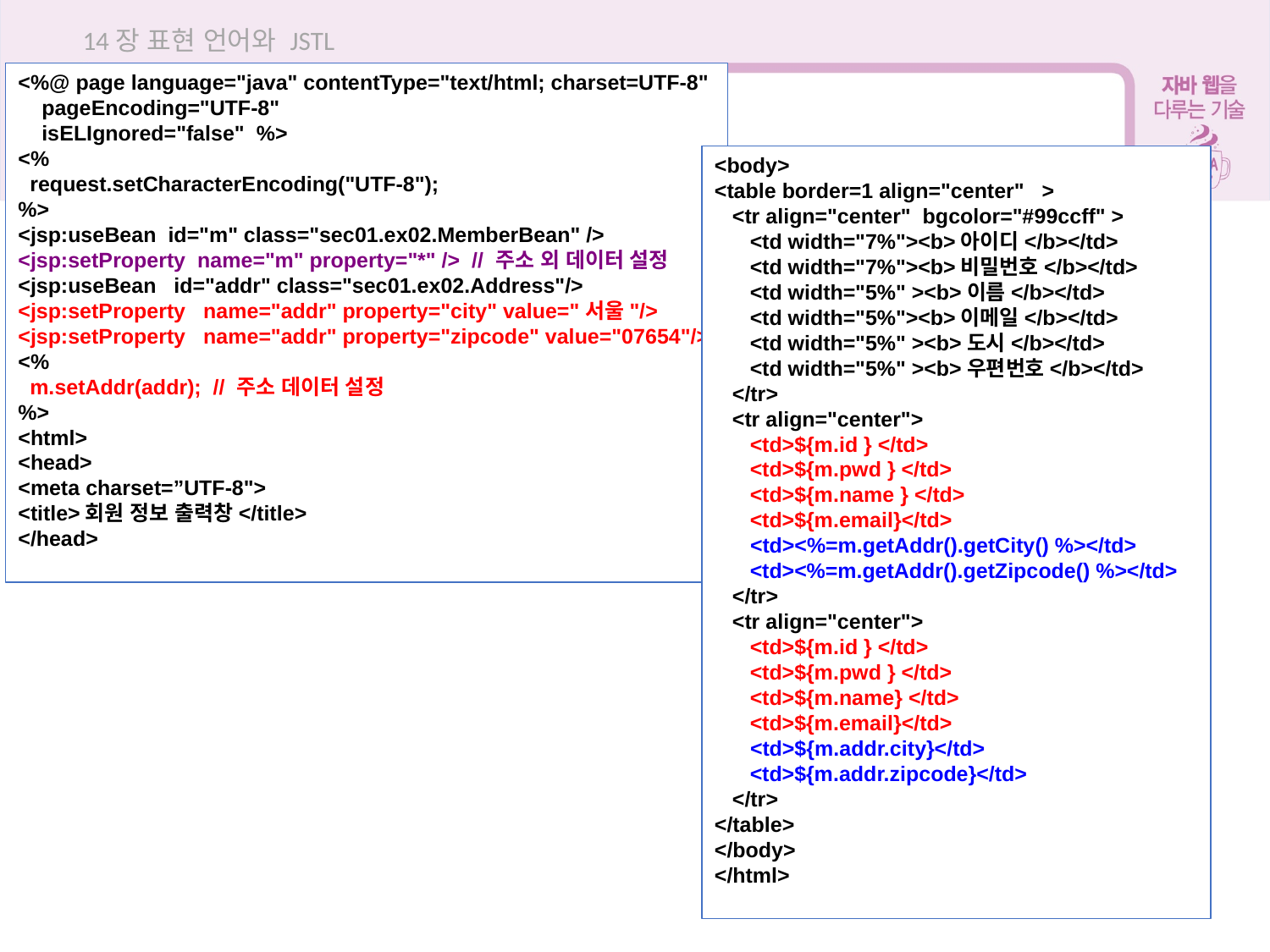

14장 표현 언어와 JSTL
<%@ page language="java" contentType="text/html; charset=UTF-8"
    pageEncoding="UTF-8"
    isELIgnored="false"  %>
<%
  request.setCharacterEncoding("UTF-8");
%>
<jsp:useBean  id="m" class="sec01.ex02.MemberBean" />
<jsp:setProperty  name="m" property="*" />  // 주소 외 데이터 설정
<jsp:useBean   id="addr" class="sec01.ex02.Address"/>
<jsp:setProperty   name="addr" property="city" value="서울"/>
<jsp:setProperty   name="addr" property="zipcode" value="07654"/>
<%
  m.setAddr(addr);  // 주소 데이터 설정
%>
<html>
<head>
<meta charset=”UTF-8">
<title>회원 정보 출력창</title>
</head>

<body>
<table border=1 align="center"   >
   <tr align="center"  bgcolor="#99ccff" >
      <td width="7%"><b>아이디</b></td>
      <td width="7%"><b>비밀번호</b></td>
      <td width="5%" ><b>이름</b></td>
      <td width="5%"><b>이메일</b></td>
      <td width="5%" ><b>도시</b></td>
      <td width="5%" ><b>우편번호</b></td>
   </tr>
   <tr align="center">
      <td>${m.id } </td>
      <td>${m.pwd } </td>
      <td>${m.name } </td>
      <td>${m.email}</td>
      <td><%=m.getAddr().getCity() %></td>
      <td><%=m.getAddr().getZipcode() %></td>
   </tr>
   <tr align="center">
      <td>${m.id } </td>
      <td>${m.pwd } </td>
      <td>${m.name} </td>
      <td>${m.email}</td>
      <td>${m.addr.city}</td>
      <td>${m.addr.zipcode}</td>
   </tr>
</table>
</body>
</html>